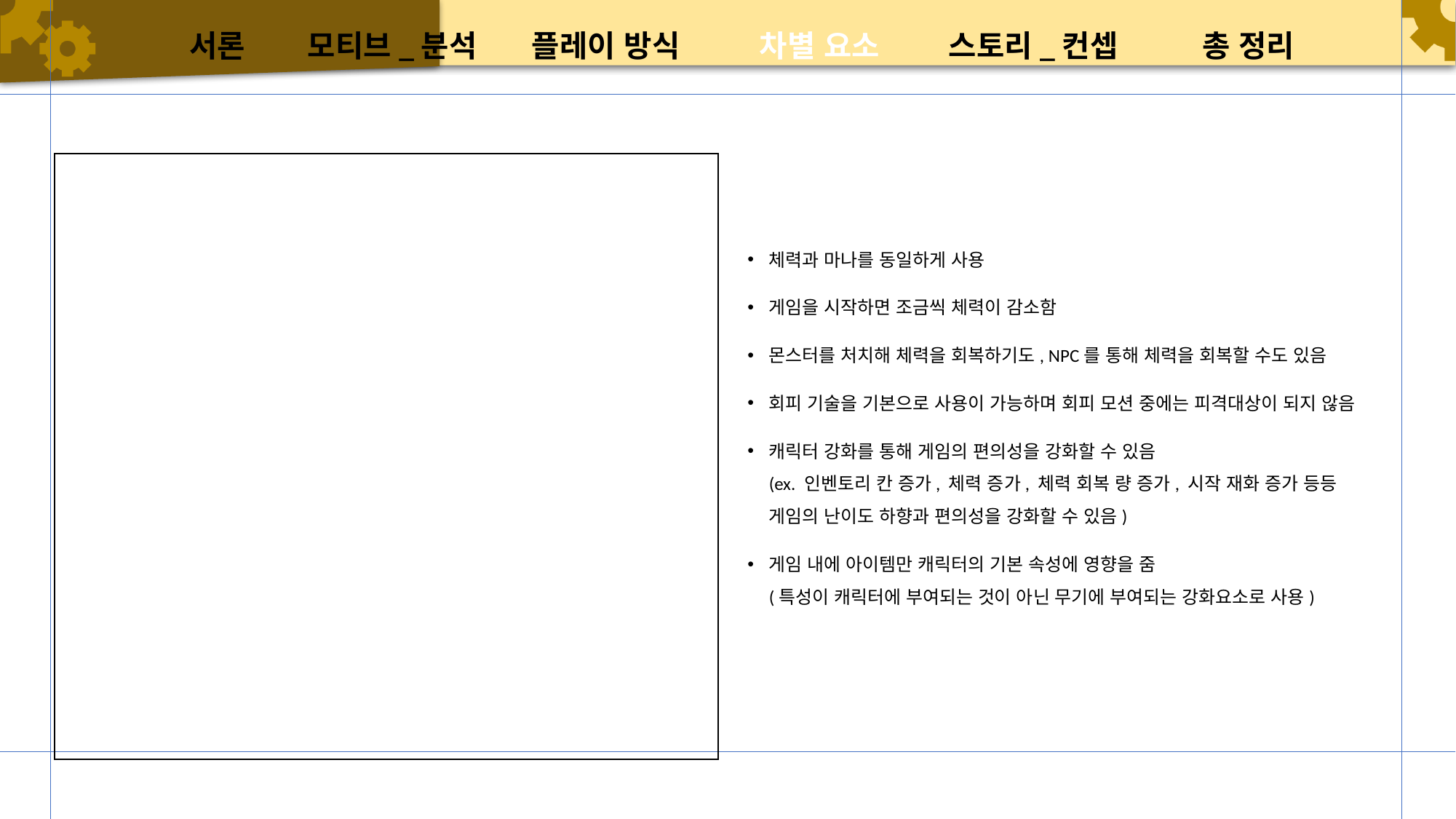

서론
모티브_분석
차별 요소
플레이 방식
스토리_컨셉
총 정리
# 캐릭터 시스템
체력과 마나를 동일하게 사용
게임을 시작하면 조금씩 체력이 감소함
몬스터를 처치해 체력을 회복하기도, NPC를 통해 체력을 회복할 수도 있음
회피 기술을 기본으로 사용이 가능하며 회피 모션 중에는 피격대상이 되지 않음
캐릭터 강화를 통해 게임의 편의성을 강화할 수 있음
(ex. 인벤토리 칸 증가, 체력 증가, 체력 회복 량 증가, 시작 재화 증가 등등 게임의 난이도 하향과 편의성을 강화할 수 있음)
게임 내에 아이템만 캐릭터의 기본 속성에 영향을 줌
(특성이 캐릭터에 부여되는 것이 아닌 무기에 부여되는 강화요소로 사용)